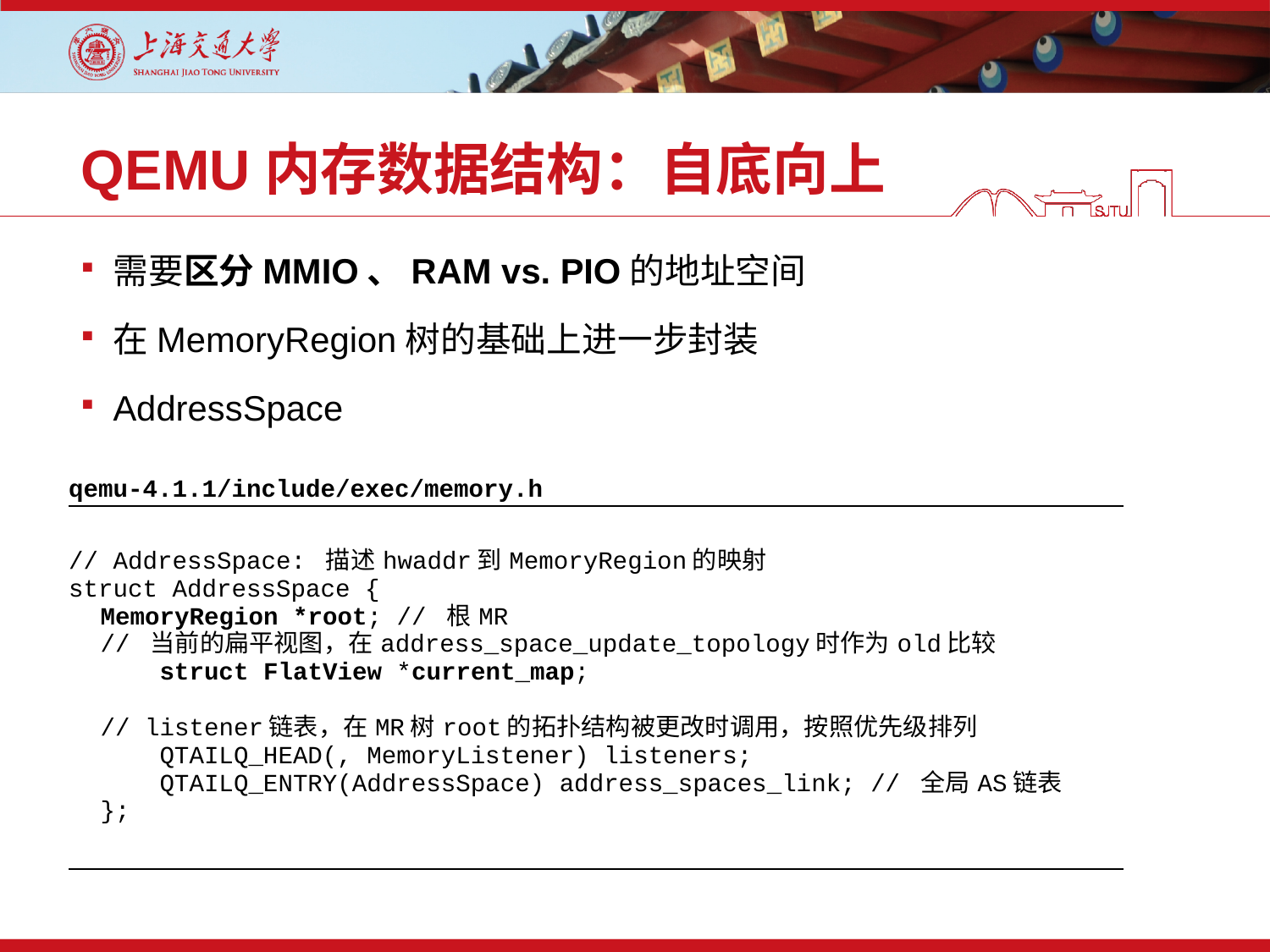

# QEMU内存数据结构：自底向上
需要区分MMIO、RAM vs. PIO的地址空间
在MemoryRegion树的基础上进一步封装
AddressSpace

| qemu-4.1.1/include/exec/memory.h |
| --- |
| // AddressSpace: 描述hwaddr到MemoryRegion的映射 struct AddressSpace { MemoryRegion \*root; // 根MR // 当前的扁平视图，在address\_space\_update\_topology时作为old比较 struct FlatView \*current\_map;   // listener链表，在MR树root的拓扑结构被更改时调用，按照优先级排列 QTAILQ\_HEAD(, MemoryListener) listeners; QTAILQ\_ENTRY(AddressSpace) address\_spaces\_link; // 全局AS链表 }; |